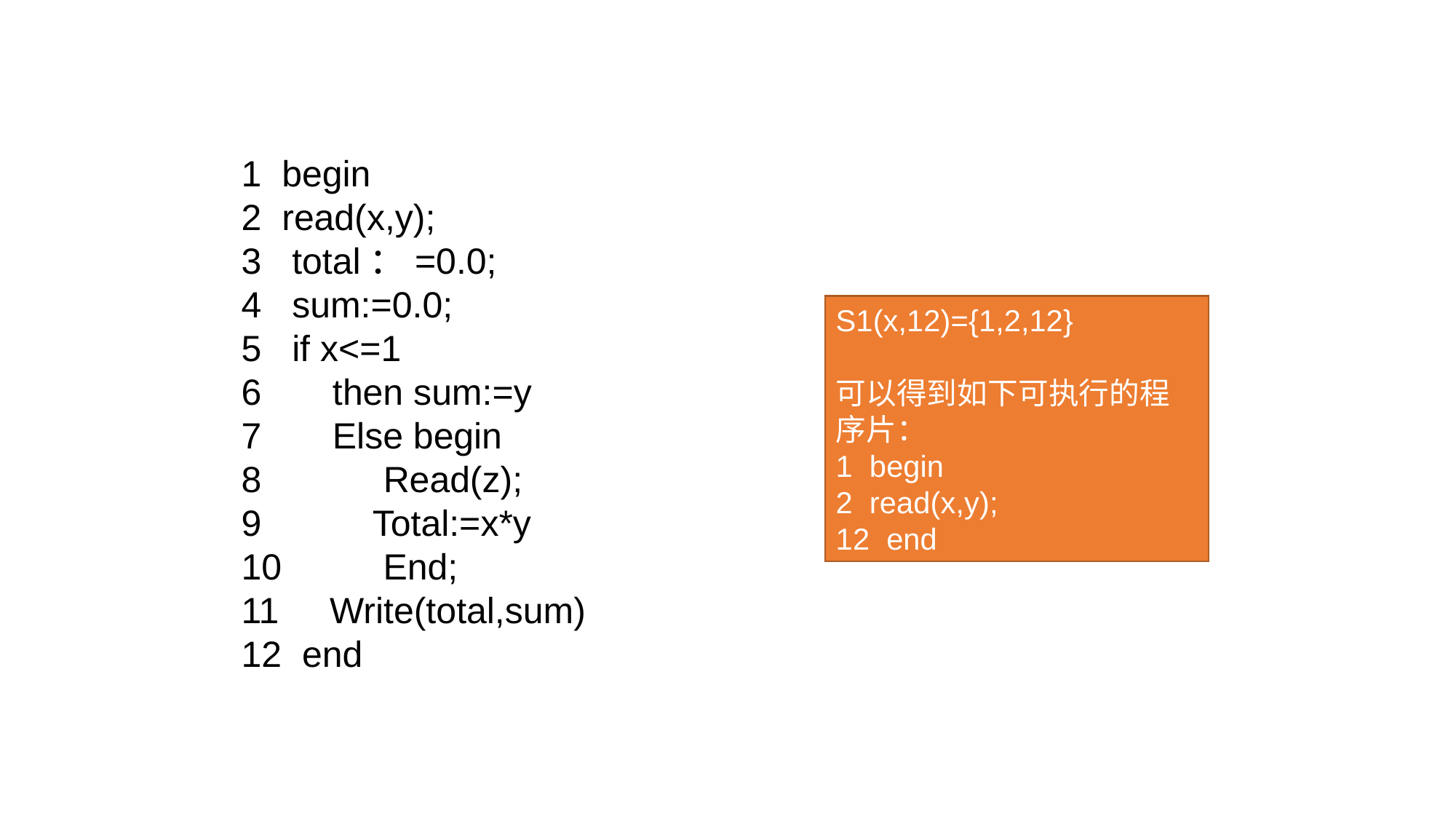

1  begin
2  read(x,y);
3   total：=0.0;
4   sum:=0.0;
5   if x<=1
6       then sum:=y
7       Else begin
8            Read(z);
9           Total:=x*y
10          End;
11     Write(total,sum)
12  end
S1(x,12)={1,2,12}

可以得到如下可执行的程序片：
1  begin
2  read(x,y);
12  end